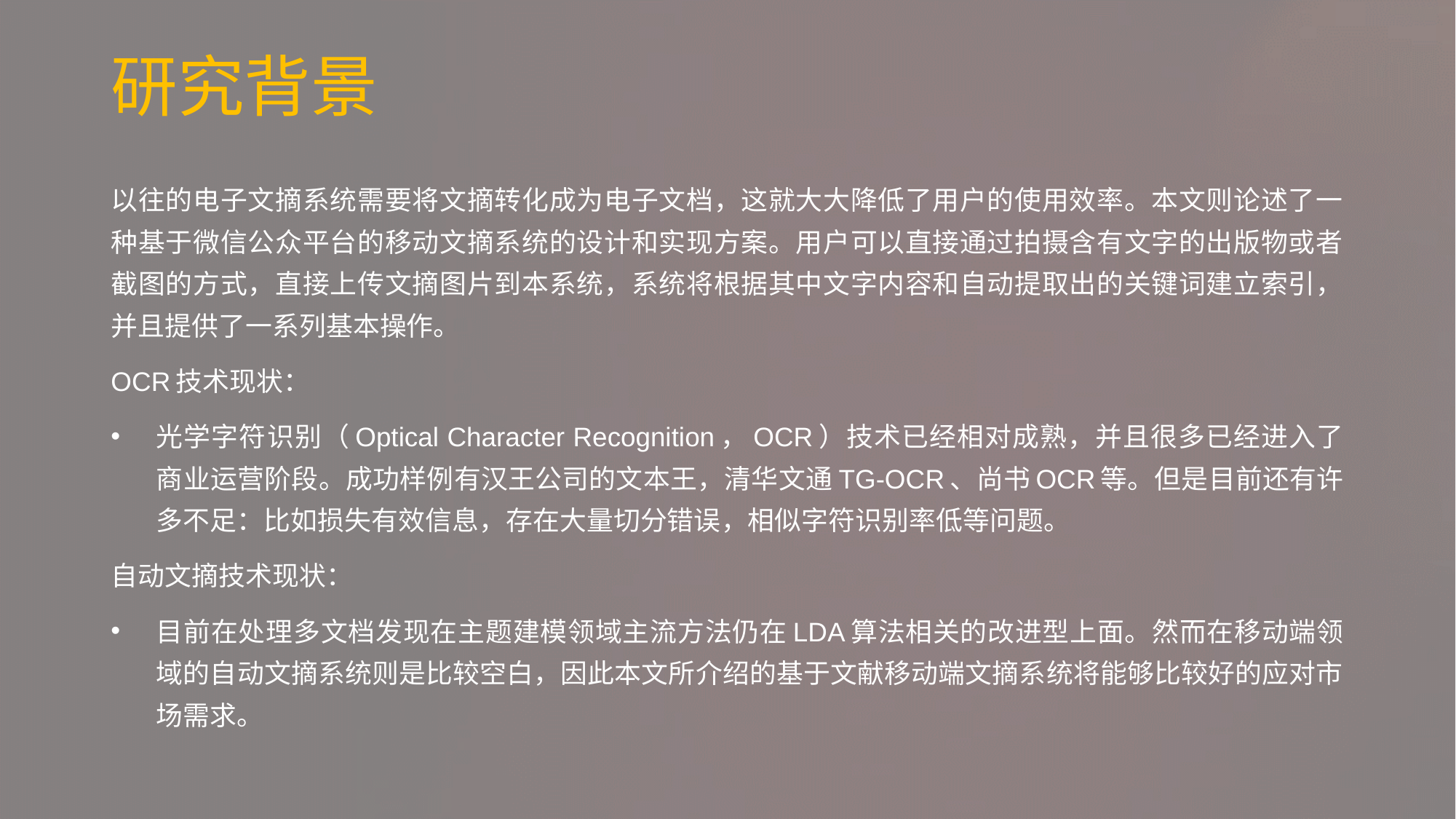

# 研究背景
以往的电子文摘系统需要将文摘转化成为电子文档，这就大大降低了用户的使用效率。本文则论述了一种基于微信公众平台的移动文摘系统的设计和实现方案。用户可以直接通过拍摄含有文字的出版物或者截图的方式，直接上传文摘图片到本系统，系统将根据其中文字内容和自动提取出的关键词建立索引，并且提供了一系列基本操作。
OCR技术现状：
光学字符识别（Optical Character Recognition，OCR）技术已经相对成熟，并且很多已经进入了商业运营阶段。成功样例有汉王公司的文本王，清华文通TG-OCR、尚书OCR等。但是目前还有许多不足：比如损失有效信息，存在大量切分错误，相似字符识别率低等问题。
自动文摘技术现状：
目前在处理多文档发现在主题建模领域主流方法仍在LDA算法相关的改进型上面。然而在移动端领域的自动文摘系统则是比较空白，因此本文所介绍的基于文献移动端文摘系统将能够比较好的应对市场需求。